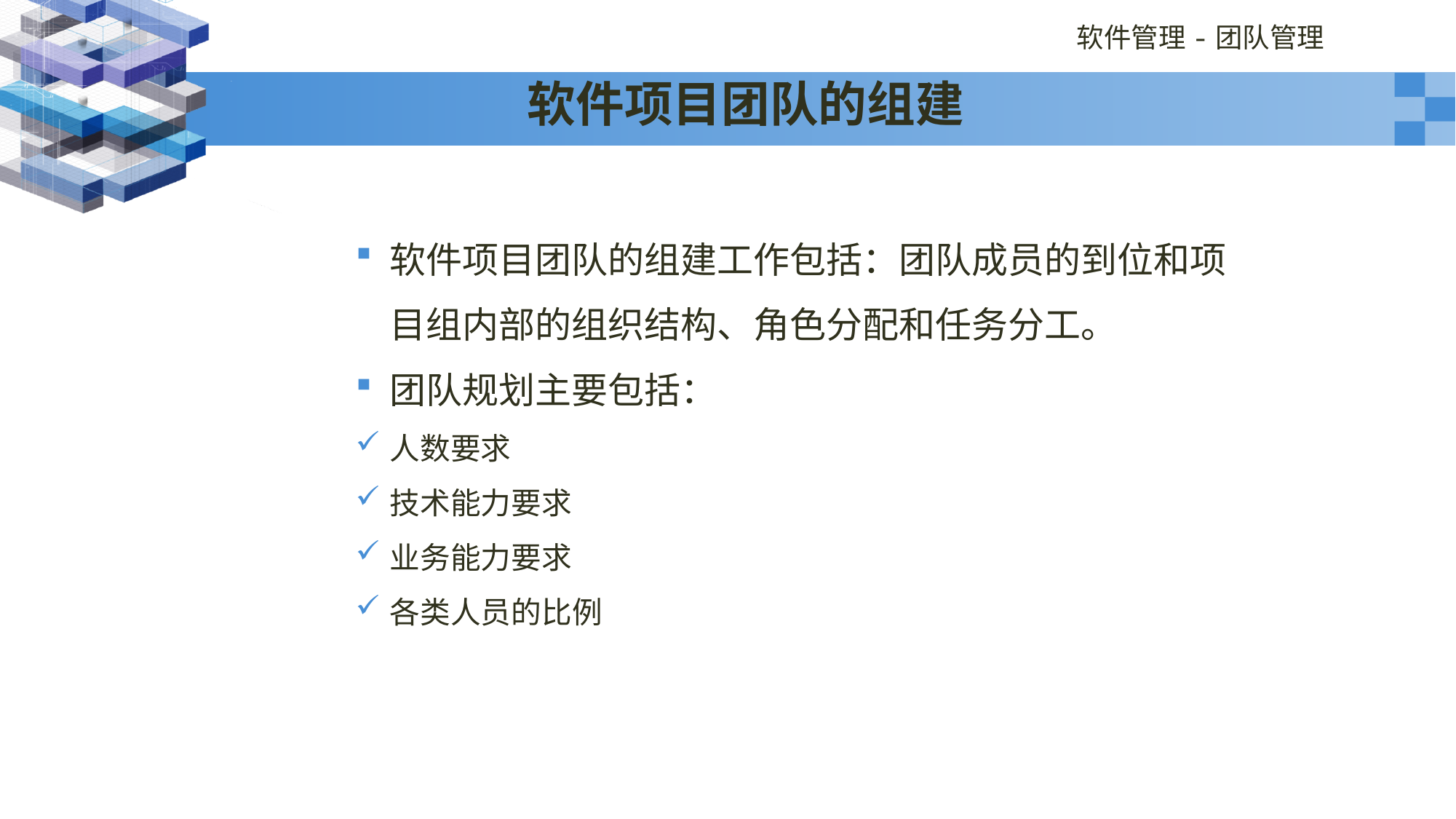

# 软件项目团队的组建

软件项目团队的组建工作包括：团队成员的到位和项目组内部的组织结构、角色分配和任务分工。
团队规划主要包括：
人数要求
技术能力要求
业务能力要求
各类人员的比例